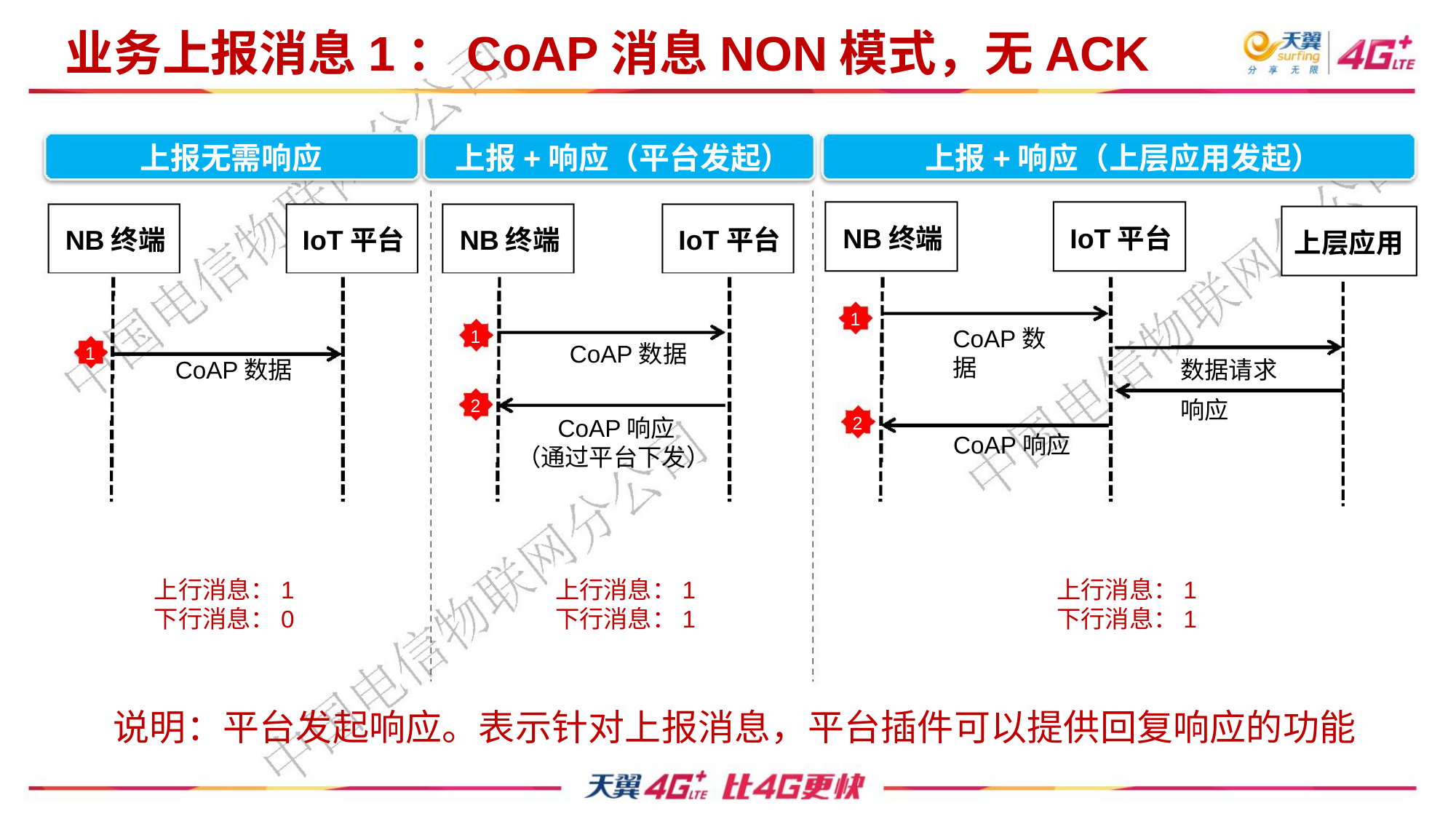

业务上报消息1：CoAP消息NON模式，无ACK
上报无需响应
上报+响应（平台发起）
上报+响应（上层应用发起）
NB终端
IoT平台
NB终端
IoT平台
NB终端
IoT平台
上层应用
1
CoAP数
1
2
CoAP数据
CoAP响应
1
据
CoAP数据
数据请求
响应
2
CoAP响应
（通过平台下发）
上行消息：1
下行消息：0
上行消息：1
下行消息：1
上行消息：1
下行消息：1
说明：平台发起响应。表示针对上报消息，平台插件可以提供回复响应的功能